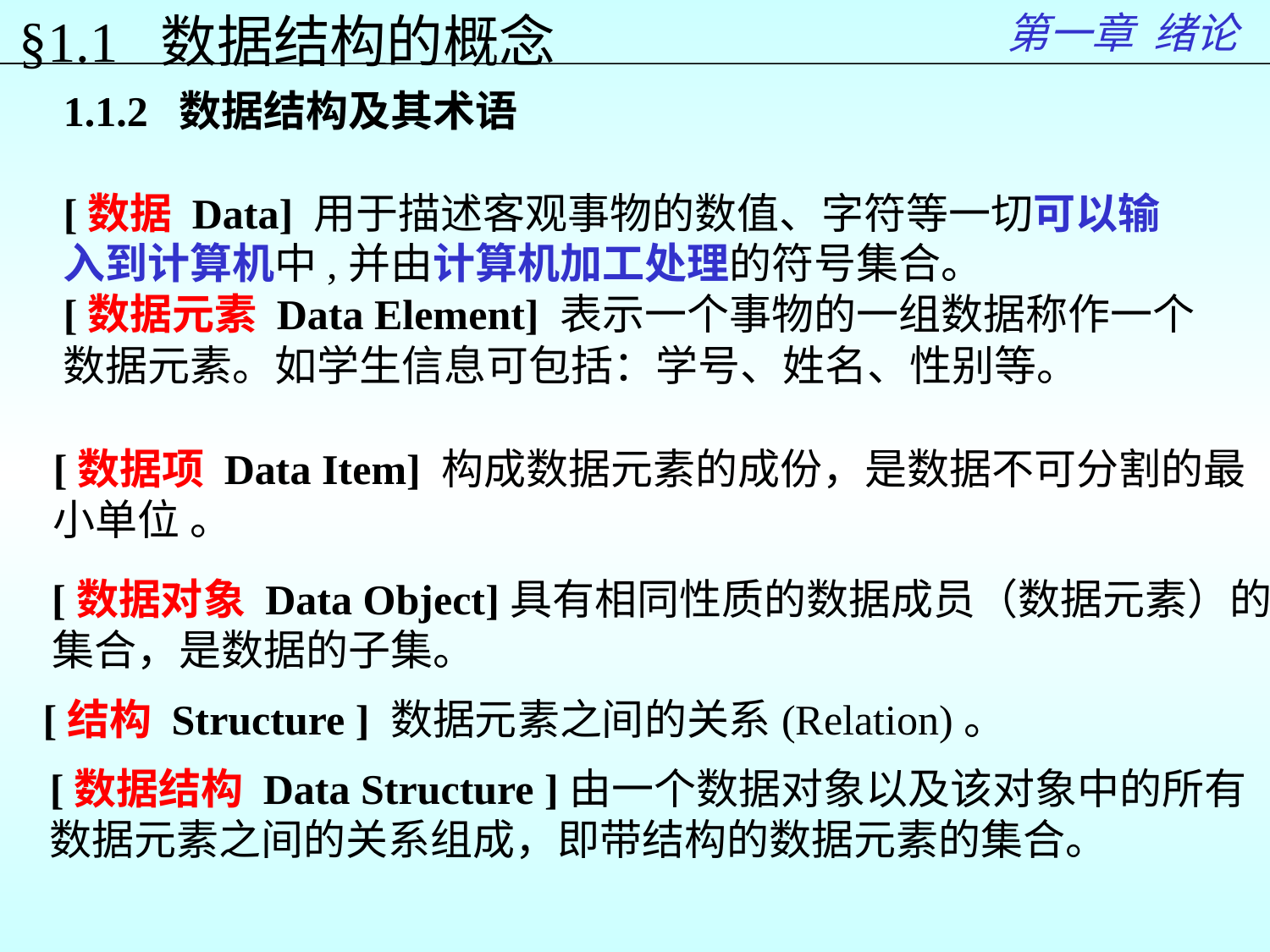

第一章  绪论

§1.1  数据结构的概念
1.1.2  数据结构及其术语

[数据 Data] 用于描述客观事物的数值、字符等一切可以输
入到计算机中,并由计算机加工处理的符号集合。
[数据元素 Data Element] 表示一个事物的一组数据称作一个
数据元素。如学生信息可包括：学号、姓名、性别等。
[数据项 Data Item] 构成数据元素的成份，是数据不可分割的最
小单位 。
[数据对象 Data Object]具有相同性质的数据成员（数据元素）的
集合，是数据的子集。
[结构 Structure ] 数据元素之间的关系(Relation)。
[数据结构 Data Structure ]由一个数据对象以及该对象中的所有
数据元素之间的关系组成，即带结构的数据元素的集合。